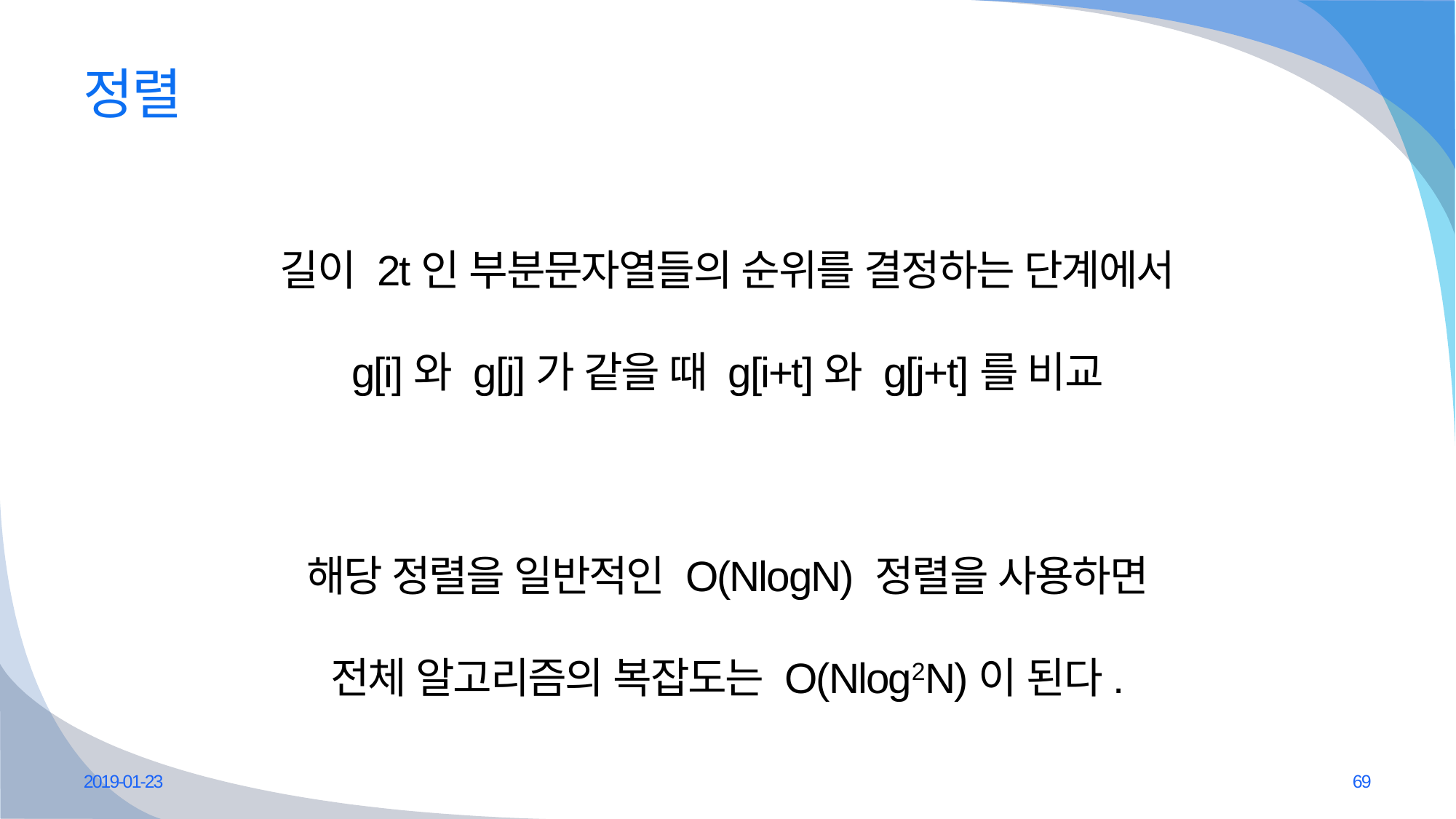

# 정렬

길이 2t인 부분문자열들의 순위를 결정하는 단계에서
g[i]와 g[j]가 같을 때 g[i+t]와 g[j+t]를 비교

해당 정렬을 일반적인 O(NlogN) 정렬을 사용하면
전체 알고리즘의 복잡도는 O(Nlog2N)이 된다.
2019-01-23
69